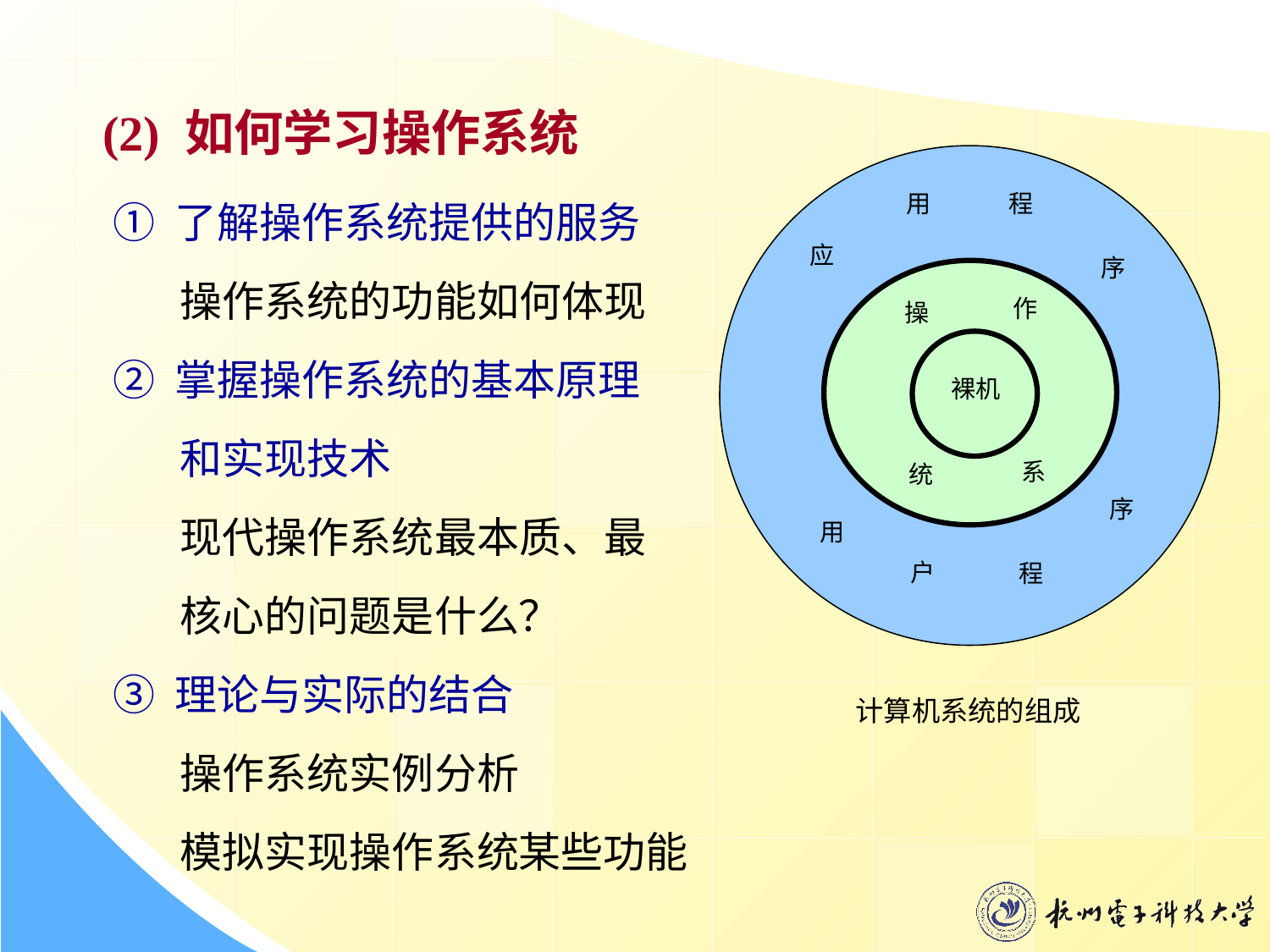

(2) 如何学习操作系统

用
程
应
序

作
操

裸机
系
统
序
用
户
程
计算机系统的组成
① 了解操作系统提供的服务
      操作系统的功能如何体现
② 掌握操作系统的基本原理
      和实现技术
      现代操作系统最本质、最
      核心的问题是什么？
③ 理论与实际的结合
      操作系统实例分析
      模拟实现操作系统某些功能